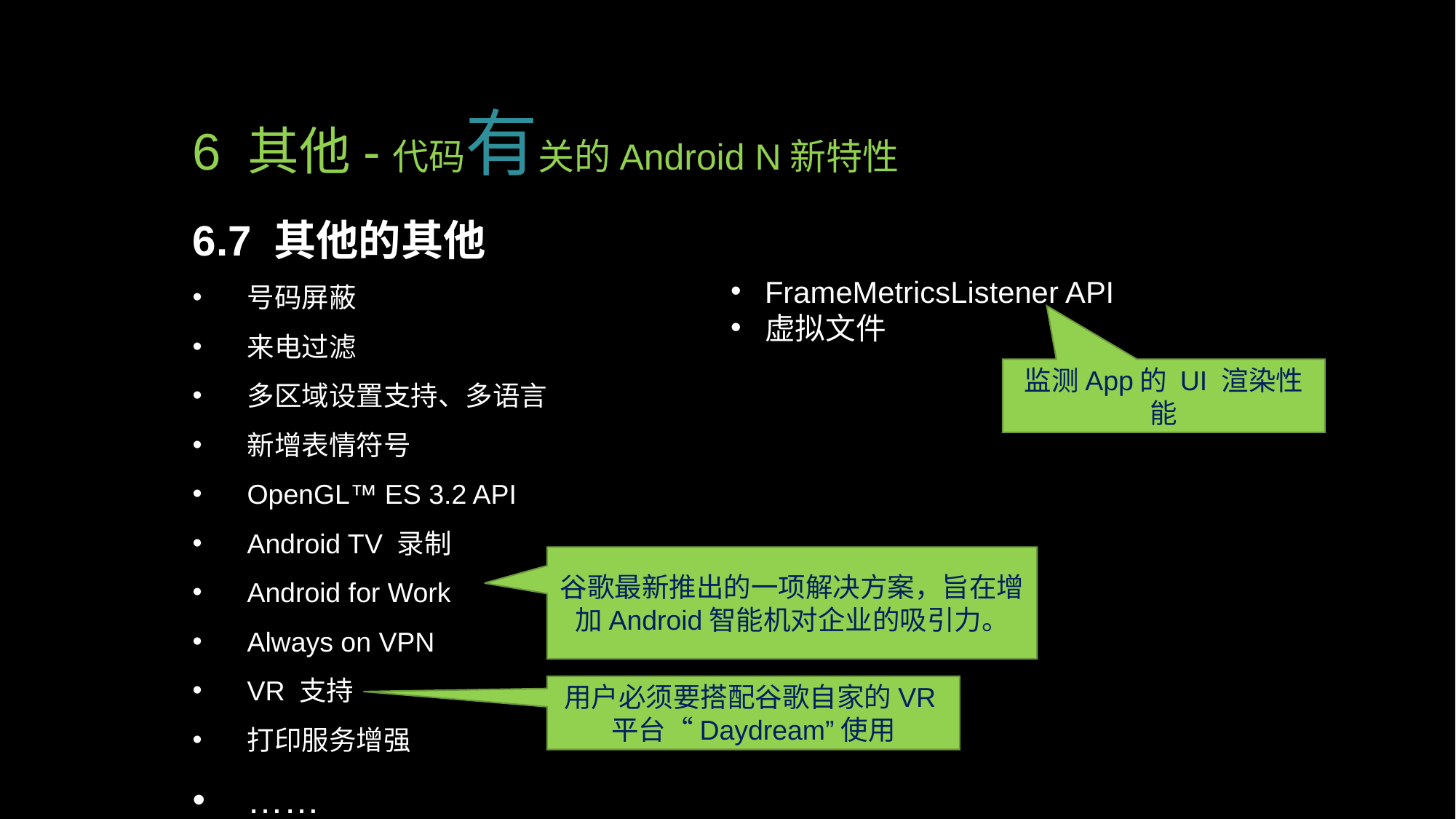

# 6 其他-代码有关的Android N新特性
6.7 其他的其他
号码屏蔽
来电过滤
多区域设置支持、多语言
新增表情符号
OpenGL™ ES 3.2 API
Android TV 录制
Android for Work
Always on VPN
VR 支持
打印服务增强
……

FrameMetricsListener API
虚拟文件

监测App的 UI 渲染性能
谷歌最新推出的一项解决方案，旨在增加Android智能机对企业的吸引力。
用户必须要搭配谷歌自家的VR平台“Daydream”使用